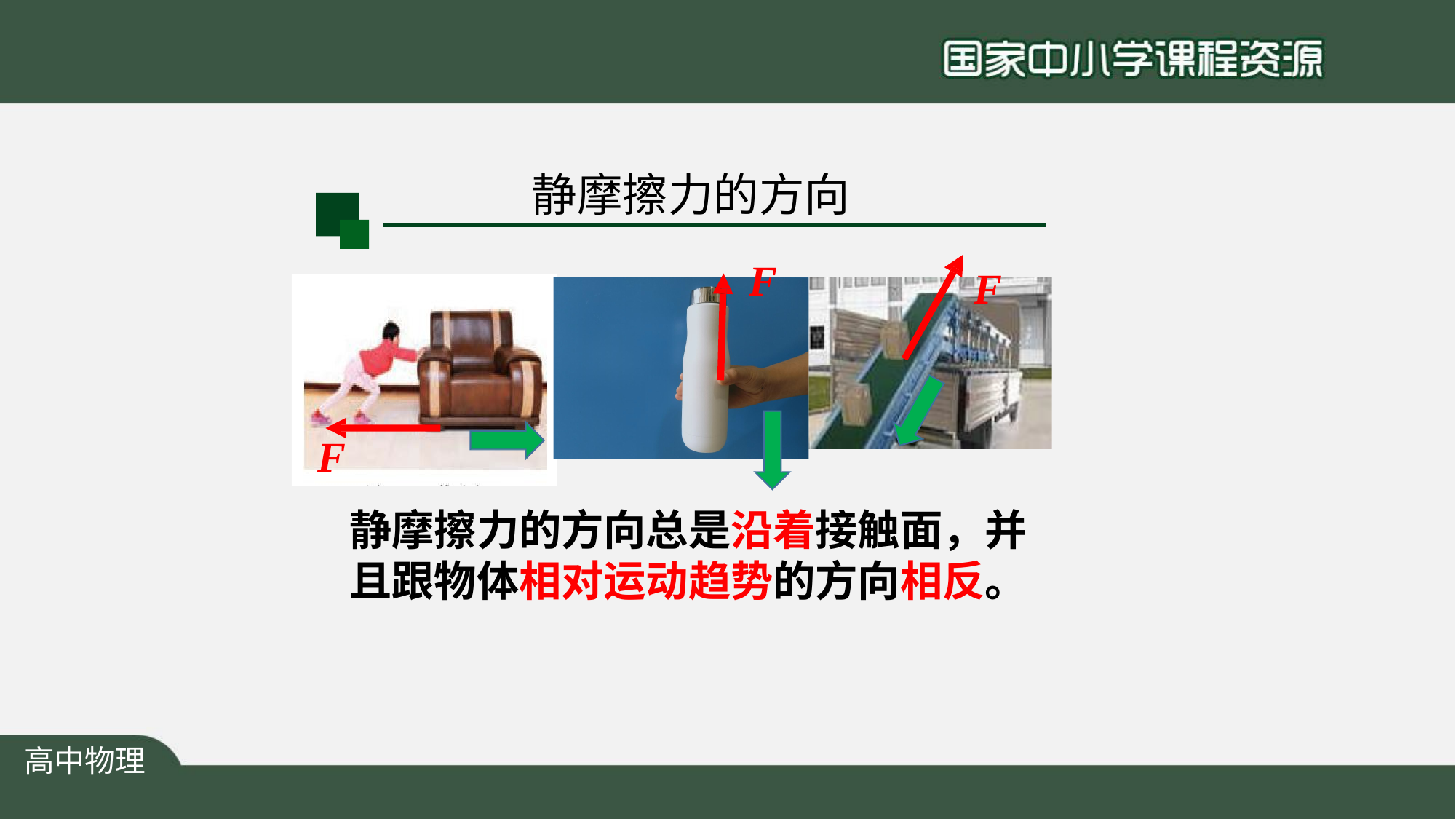

# 静摩擦力的方向

F

F

F
静摩擦力的方向总是沿着接触面，并 且跟物体相对运动趋势的方向相反。

高中物理